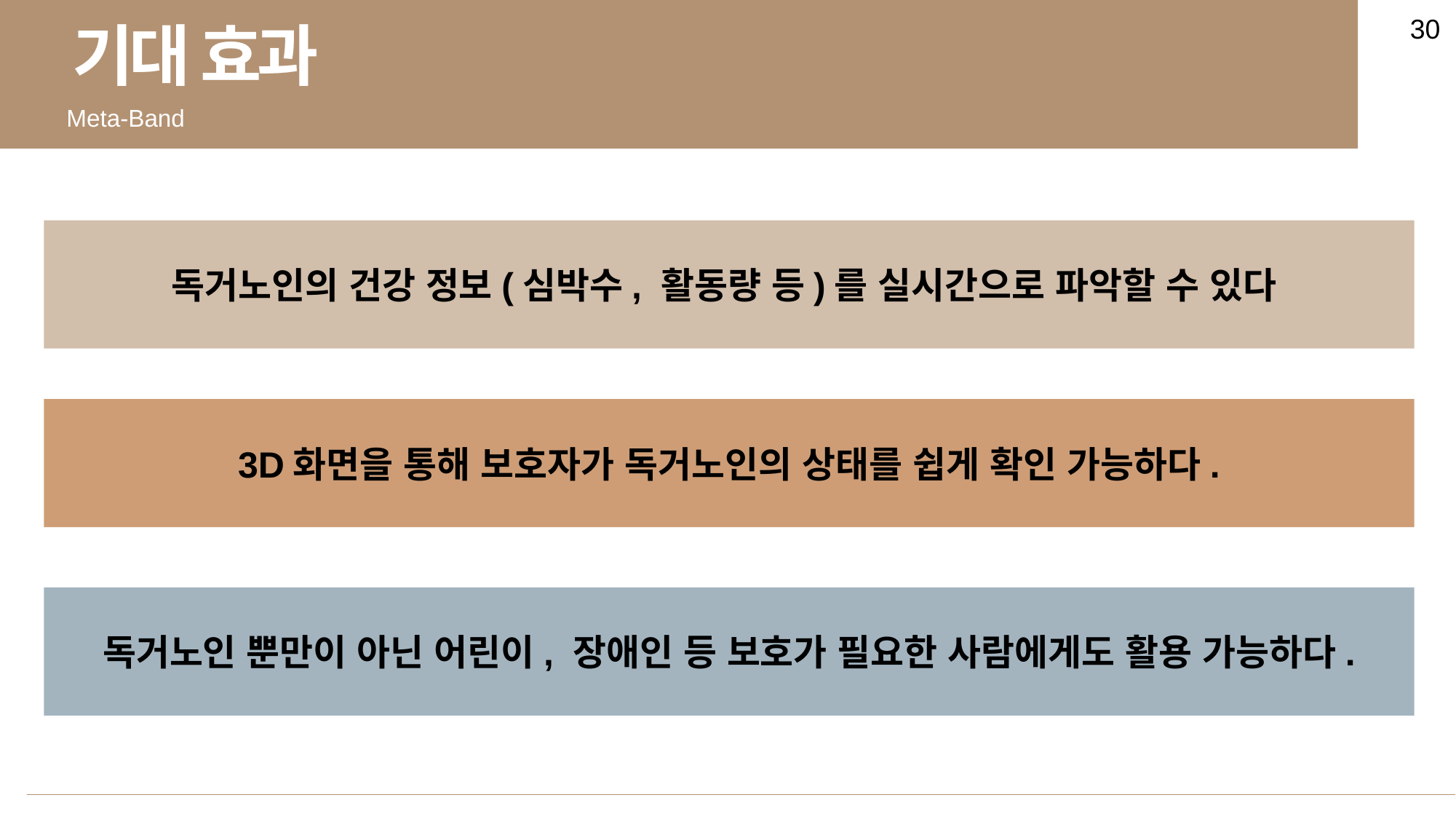

30
기대 효과
Meta-Band
독거노인의 건강 정보(심박수, 활동량 등)를 실시간으로 파악할 수 있다
3D화면을 통해 보호자가 독거노인의 상태를 쉽게 확인 가능하다.
독거노인 뿐만이 아닌 어린이, 장애인 등 보호가 필요한 사람에게도 활용 가능하다.